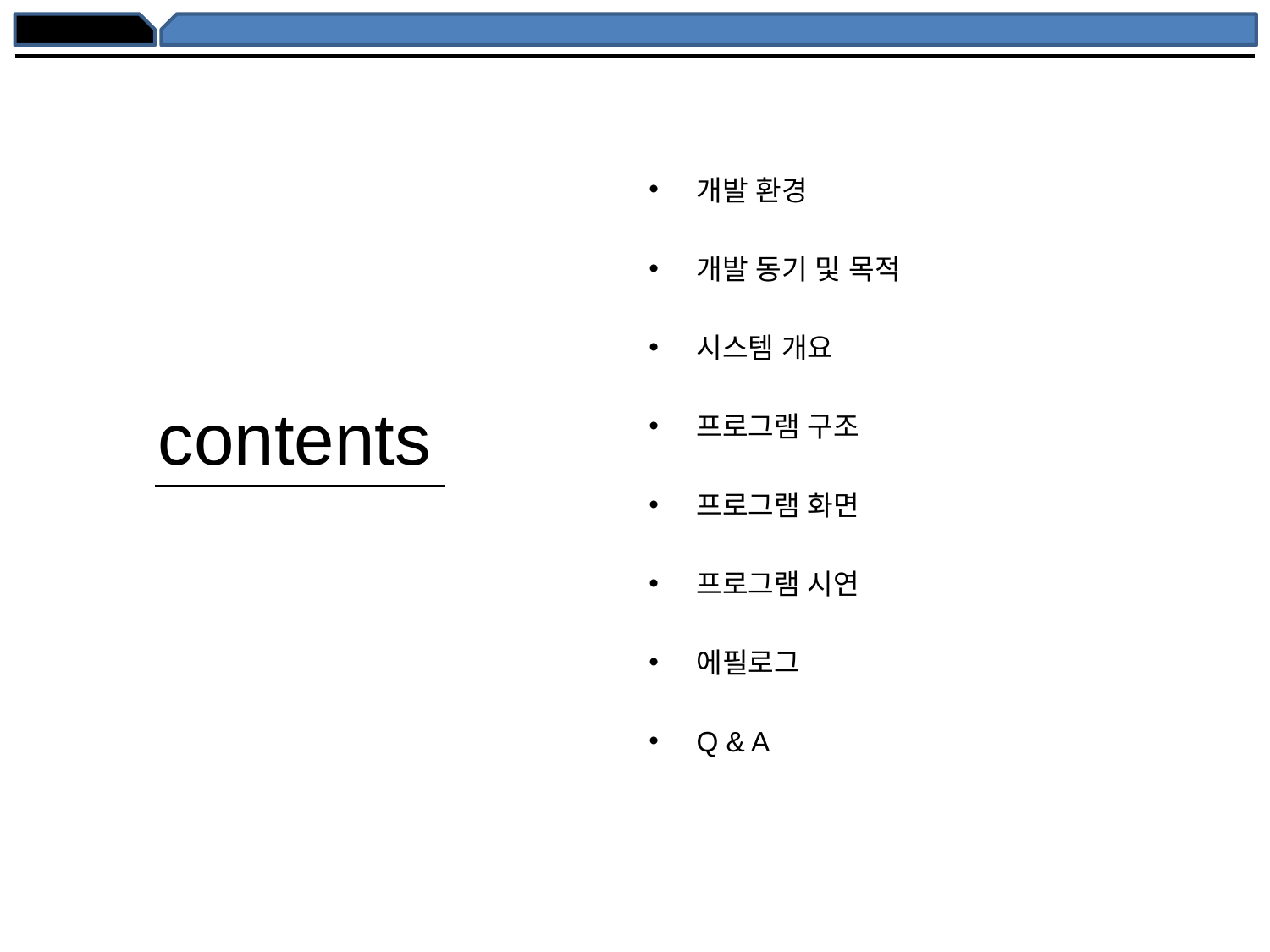

개발 환경

개발 동기 및 목적

시스템 개요

프로그램 구조

프로그램 화면

프로그램 시연

에필로그

Q & A
# contents